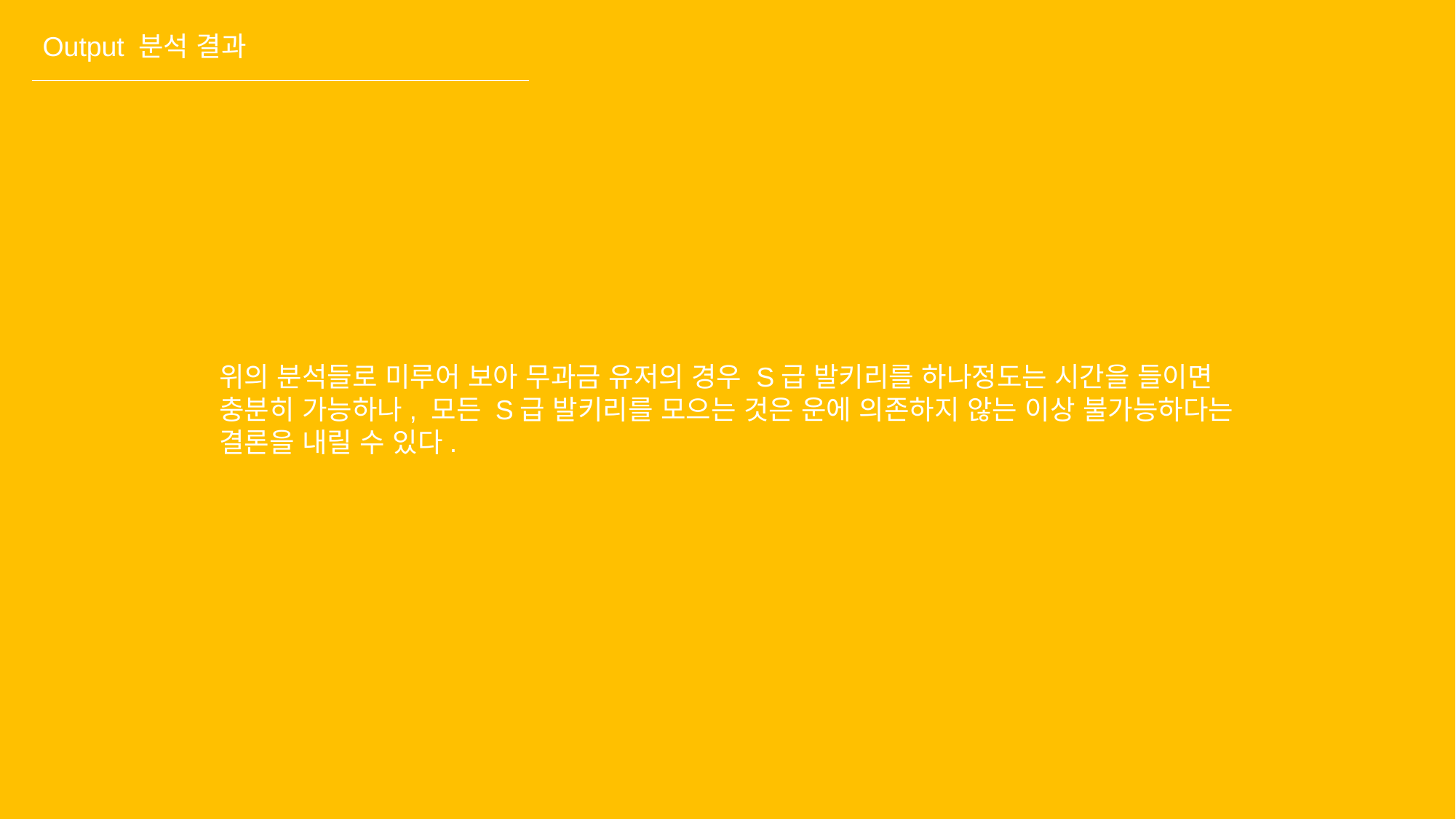

Output 분석 결과
위의 분석들로 미루어 보아 무과금 유저의 경우 S급 발키리를 하나정도는 시간을 들이면 충분히 가능하나, 모든 S급 발키리를 모으는 것은 운에 의존하지 않는 이상 불가능하다는 결론을 내릴 수 있다.